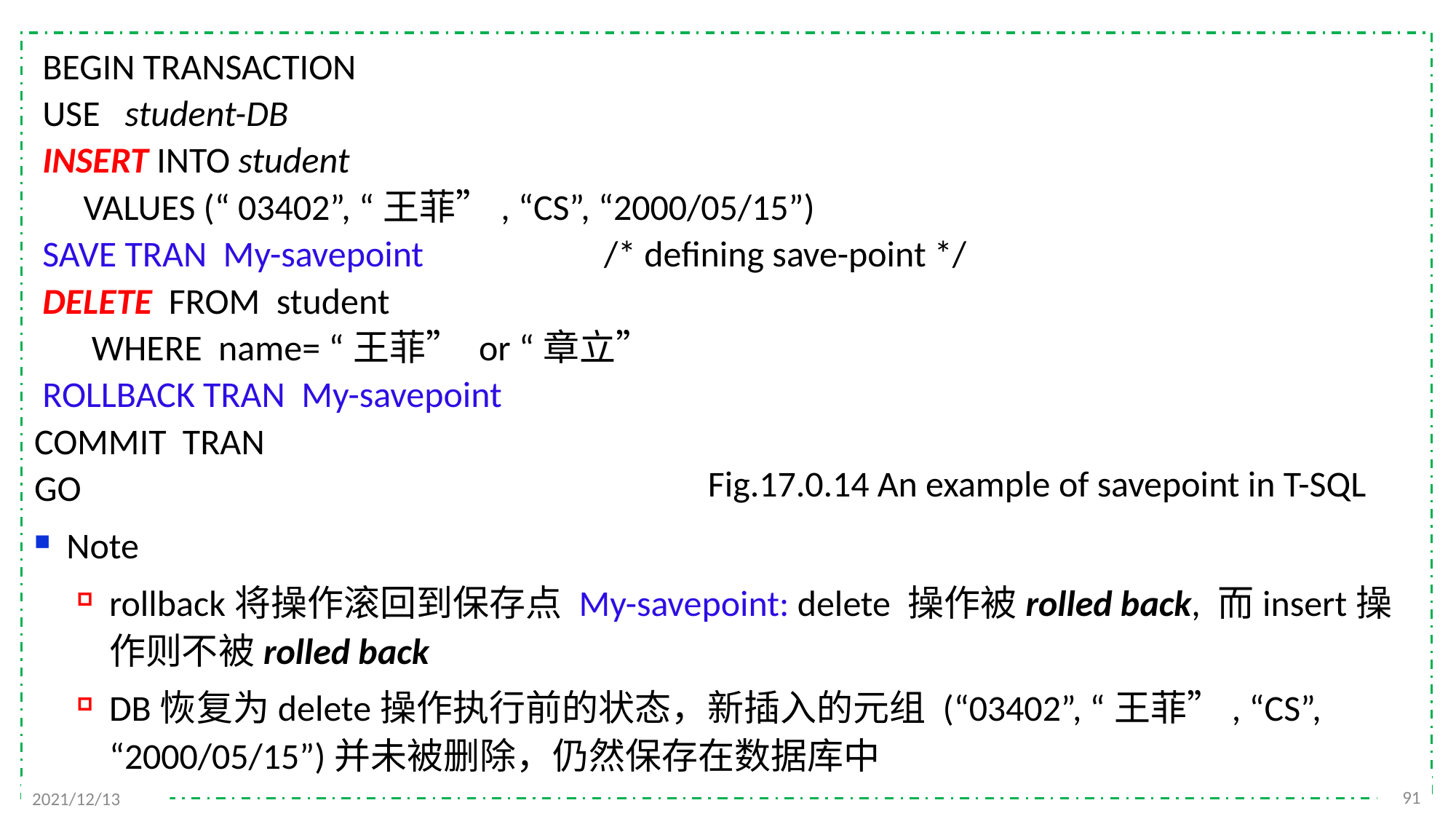

BEGIN TRANSACTION
 USE   student-DB
 INSERT INTO student
      VALUES (“ 03402”, “王菲”, “CS”, “2000/05/15”)
 SAVE TRAN  My-savepoint                      /* defining save-point */
 DELETE  FROM  student
       WHERE  name= “王菲” or “章立”
 ROLLBACK TRAN  My-savepoint
COMMIT  TRAN
GO
Note
rollback将操作滚回到保存点 My-savepoint: delete 操作被rolled back, 而insert操作则不被rolled back
DB恢复为delete操作执行前的状态，新插入的元组 (“03402”, “王菲”, “CS”, “2000/05/15”)并未被删除，仍然保存在数据库中
Fig.17.0.14 An example of savepoint in T-SQL
91
2021/12/13